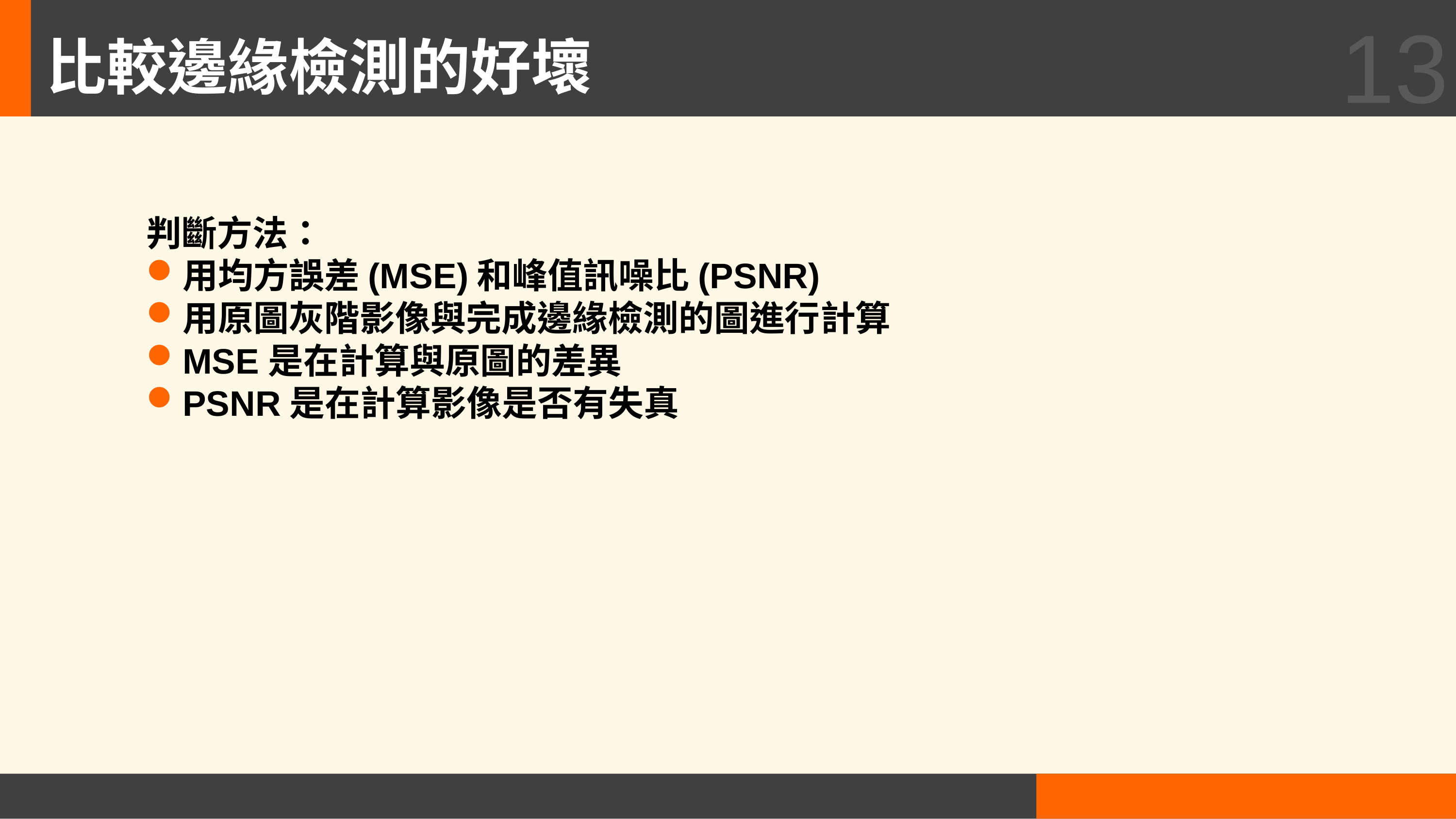

13
# 比較邊緣檢測的好壞
判斷方法：
用均方誤差(MSE)和峰值訊噪比(PSNR)
用原圖灰階影像與完成邊緣檢測的圖進行計算
MSE是在計算與原圖的差異
PSNR是在計算影像是否有失真